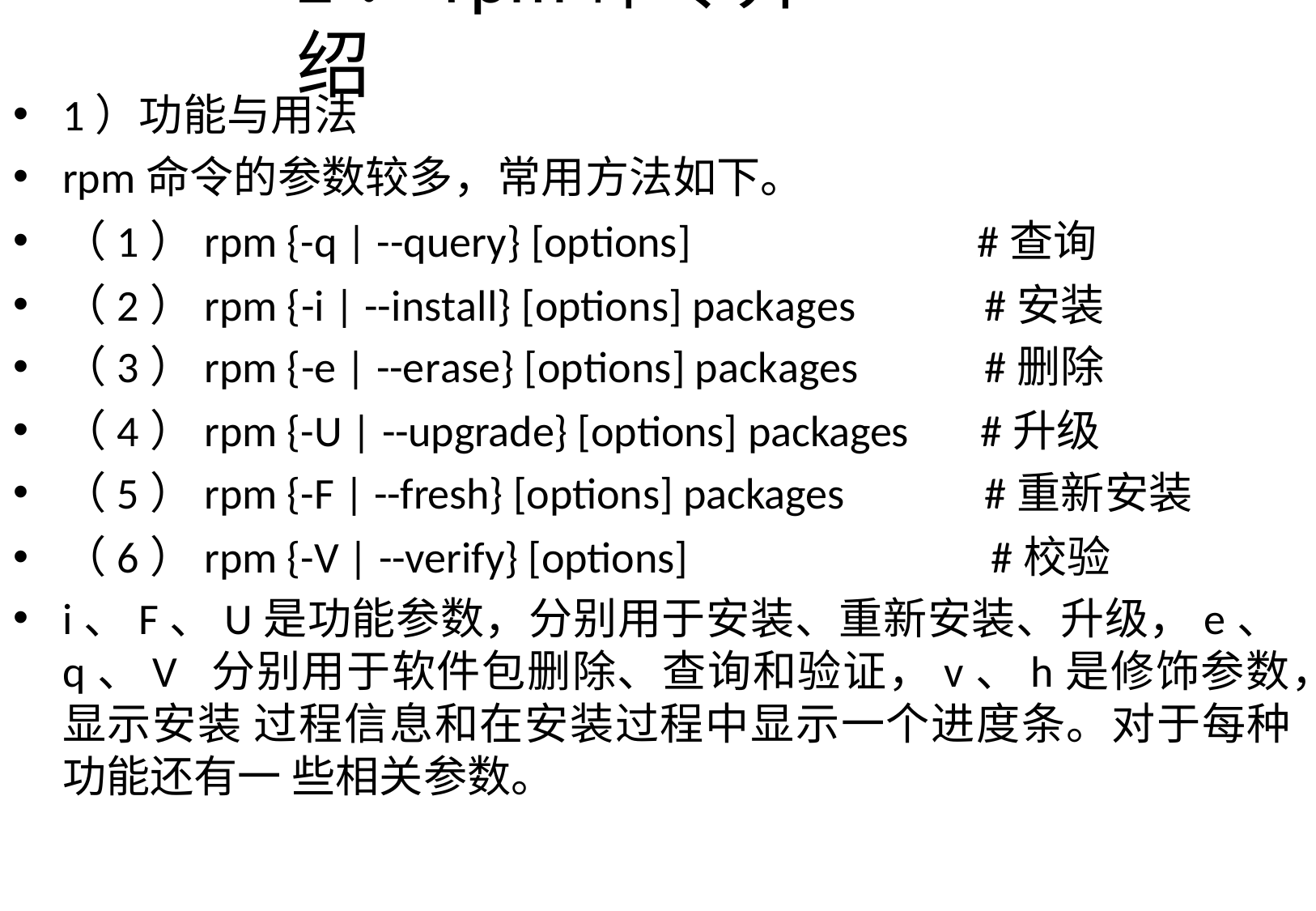

# 2．rpm命令介绍
1）功能与用法
rpm命令的参数较多，常用方法如下。
（1）rpm {-q | --query} [options]	#查询
（2）rpm {-i | --install} [options] packages	#安装
（3）rpm {-e | --erase} [options] packages	#删除
（4）rpm {-U | --upgrade} [options] packages	#升级
（5）rpm {-F | --fresh} [options] packages	#重新安装
（6）rpm {-V | --verify} [options]	#校验
i、F、U是功能参数，分别用于安装、重新安装、升级，e、q、V  分别用于软件包删除、查询和验证，v、h是修饰参数，显示安装 过程信息和在安装过程中显示一个进度条。对于每种功能还有一 些相关参数。